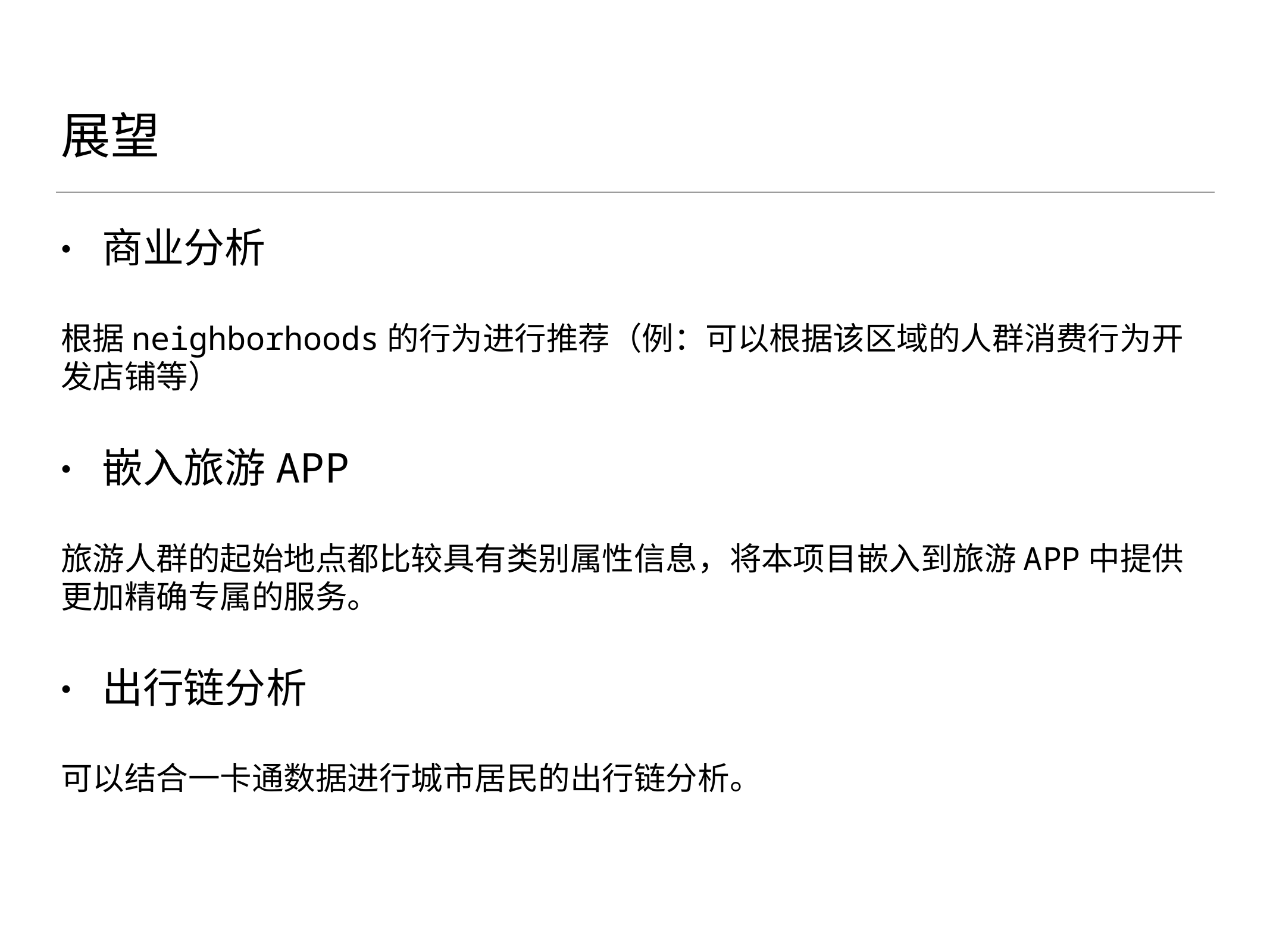

# 展望
商业分析
根据neighborhoods的行为进行推荐（例：可以根据该区域的人群消费行为开发店铺等）
嵌入旅游APP
旅游人群的起始地点都比较具有类别属性信息，将本项目嵌入到旅游APP中提供更加精确专属的服务。
出行链分析
可以结合一卡通数据进行城市居民的出行链分析。